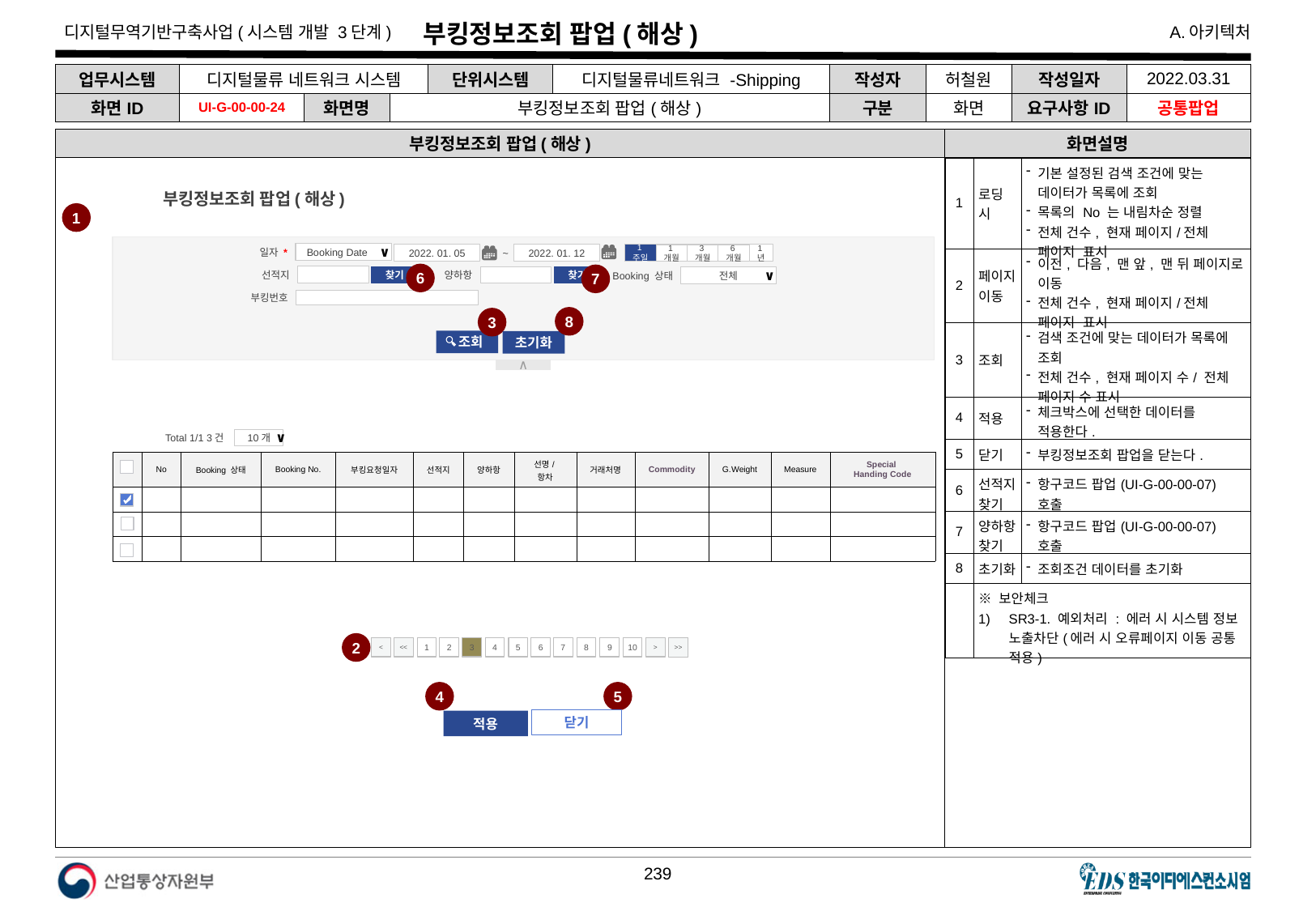

# 부킹정보조회 팝업(해상)
| 업무시스템 | 디지털물류 네트워크 시스템 |  |  | 단위시스템 | 디지털물류네트워크 -Shipping | 작성자 | 허철원 | 작성일자 | 2022.03.31 |
| --- | --- | --- | --- | --- | --- | --- | --- | --- | --- |
| 화면ID | UI-G-00-00-24 | 화면명 | 부킹정보조회 팝업(해상) |  |  | 구분 | 화면 | 요구사항ID | 공통팝업 |
부킹정보조회 팝업(해상)

화면설명

| 1 | 로딩 시 | 기본 설정된 검색 조건에 맞는 데이터가 목록에 조회 목록의 No 는 내림차순 정렬 전체 건수, 현재 페이지/전체 페이지 표시 |
| --- | --- | --- |
| 2 | 페이지 이동 | 이전, 다음, 맨 앞, 맨 뒤 페이지로 이동 전체 건수, 현재 페이지/전체 페이지 표시 |
| 3 | 조회 | 검색 조건에 맞는 데이터가 목록에 조회 전체 건수, 현재 페이지 수/ 전체 페이지 수 표시 |
| 4 | 적용 | 체크박스에 선택한 데이터를 적용한다. |
| 5 | 닫기 | 부킹정보조회 팝업을 닫는다. |
| 6 | 선적지찾기 | 항구코드 팝업(UI-G-00-00-07) 호출 |
| 7 | 양하항찾기 | 항구코드 팝업(UI-G-00-00-07) 호출 |
| 8 | 초기화 | 조회조건 데이터를 초기화 |
|  | ※ 보안체크 SR3-1. 예외처리 : 에러 시 시스템 정보 노출차단(에러 시 오류페이지 이동 공통 적용) |  |
부킹정보조회 팝업(해상)
1

∧
일자 *
Booking Date
∨
1주일
2022. 01. 05
~
2022. 01. 12

1년
1개월
6개월
3개월
6
선적지
7
양하항
Booking 상태

찾기

찾기
전체
∨
부킹번호

8
3
 조회

초기화
Total 1/1 3건
10개
∨
▲
▼
|  | No | Booking 상태 | Booking No. | 부킹요청일자 | 선적지 | 양하항 | 선명/항차 | 거래처명 | Commodity | G.Weight | Measure | Special Handing Code |
| --- | --- | --- | --- | --- | --- | --- | --- | --- | --- | --- | --- | --- |
|  |  |  |  |  |  |  |  |  |  |  |  |  |
|  |  |  |  |  |  |  |  |  |  |  |  |  |
|  |  |  |  |  |  |  |  |  |  |  |  |  |

2
<
<<
1
2
3
4
5
6
7
8
9
10
>
>>
4
5
닫기
적용
다음 장에 이어서